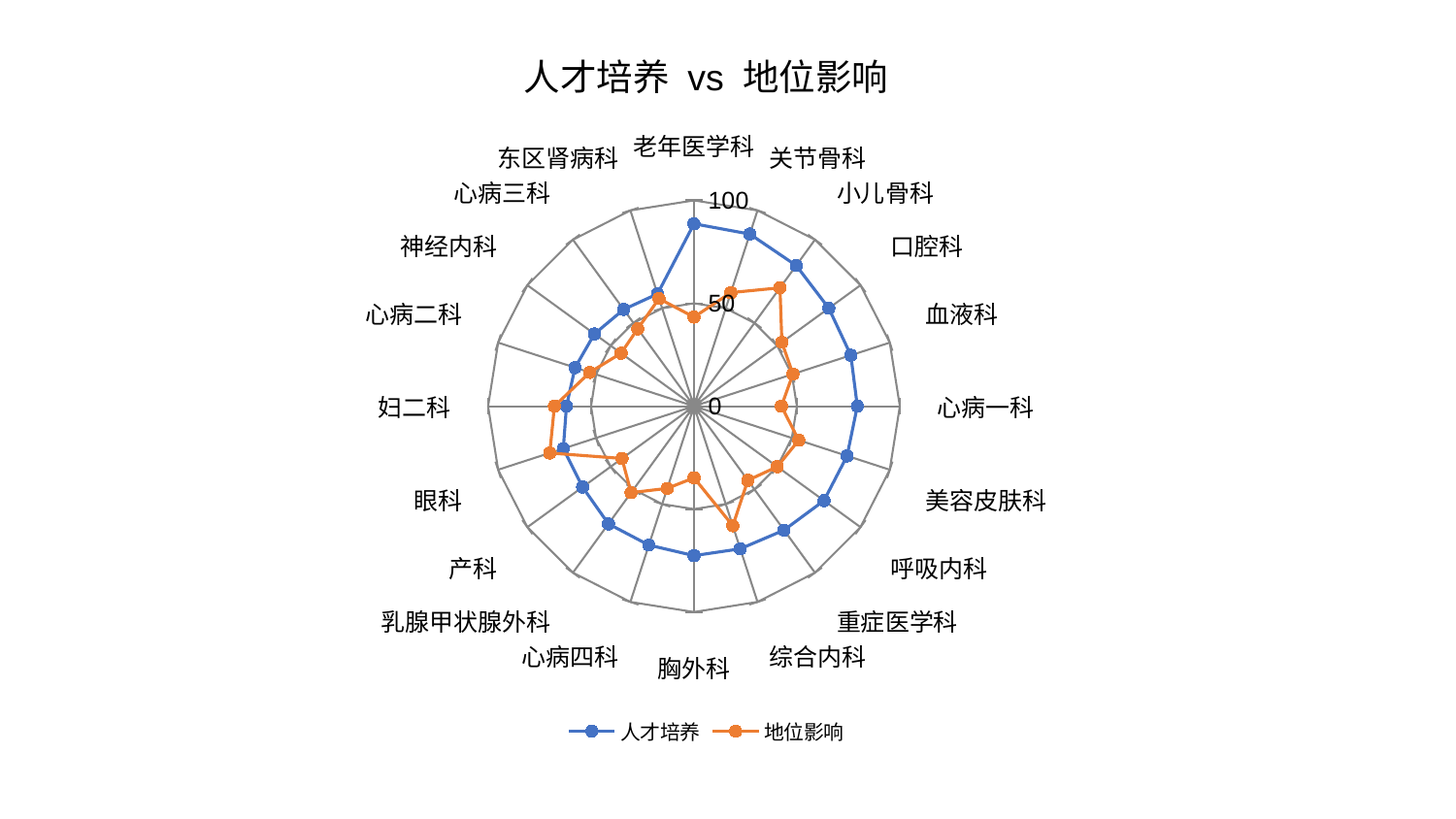

### Chart: 人才培养 vs 地位影响

| Category | 人才培养 | 地位影响 |
|---|---|---|
| 老年医学科 | 88.62706083143094 | 43.29908311901281 |
| 关节骨科 | 87.93327396862192 | 58.02907413285927 |
| 小儿骨科 | 84.5100403719927 | 71.11699946779014 |
| 口腔科 | 80.9762628489503 | 52.81548135812606 |
| 血液科 | 80.12924545529279 | 50.56337515015386 |
| 心病一科 | 79.3616434921442 | 42.49017374367738 |
| 美容皮肤科 | 78.21297559283151 | 53.51731236855071 |
| 呼吸内科 | 78.07417387151877 | 50.023683002775634 |
| 重症医学科 | 74.4405846431161 | 44.5332657550481 |
| 综合内科 | 72.88131108780657 | 61.08234113113313 |
| 胸外科 | 72.62113427701102 | 34.80306522241521 |
| 心病四科 | 70.96687763908174 | 41.99624879288209 |
| 乳腺甲状腺外科 | 70.67715390867072 | 51.9421841651314 |
| 产科 | 66.88000852996451 | 43.2317057996317 |
| 眼科 | 66.72569637139414 | 73.63951862400046 |
| 妇二科 | 61.93731307326373 | 67.78816974349594 |
| 心病二科 | 60.71941372793228 | 53.20585894271958 |
| 神经内科 | 59.77040027702577 | 43.780451463401825 |
| 心病三科 | 58.10938146584542 | 46.47227466076751 |
| 东区肾病科 | 57.35904603315578 | 54.95569726532165 |
101